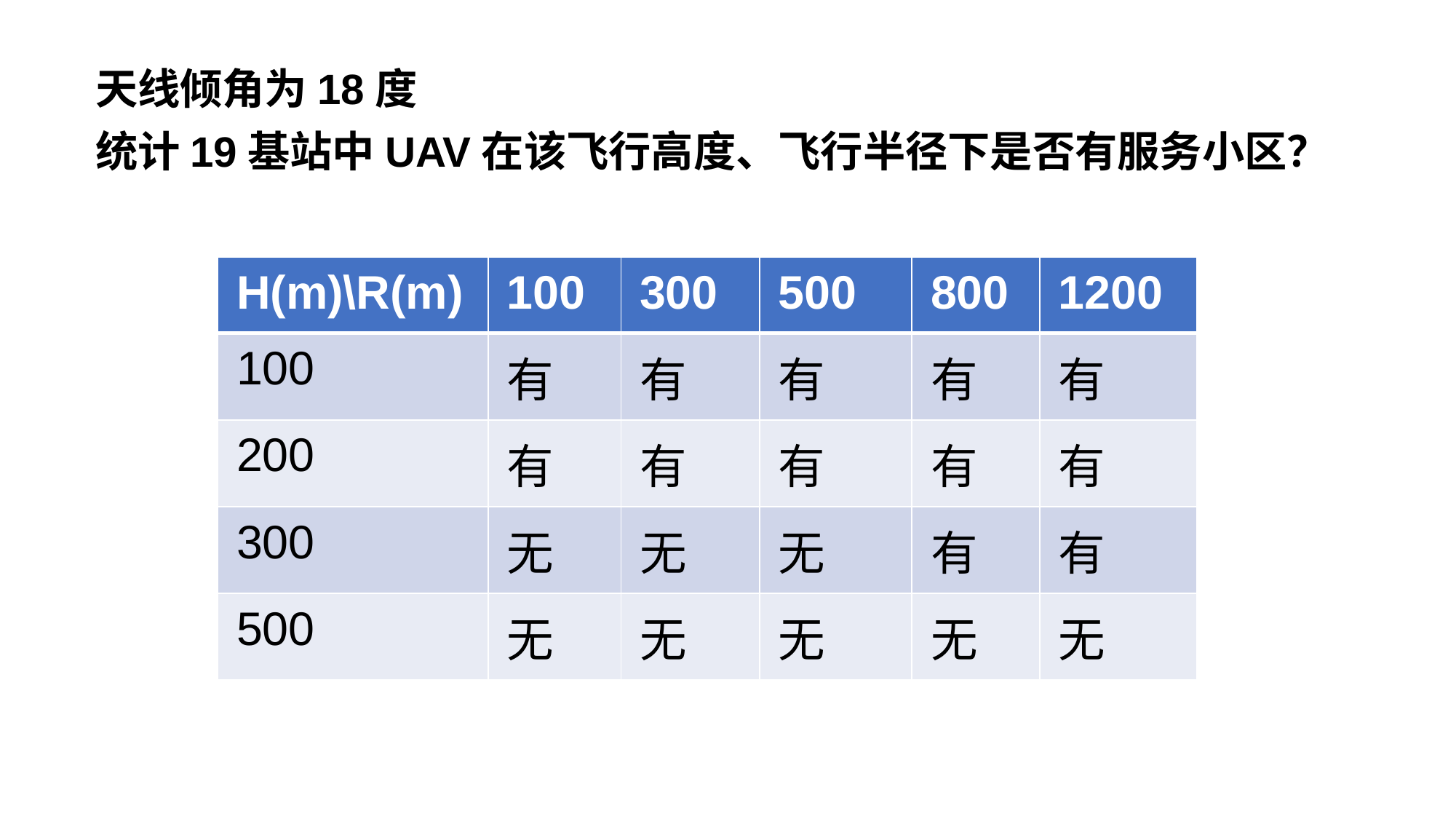

天线倾角为18度
统计19基站中UAV在该飞行高度、飞行半径下是否有服务小区？
| H(m)\R(m) | 100 | 300 | 500 | 800 | 1200 |
| --- | --- | --- | --- | --- | --- |
| 100 | 有 | 有 | 有 | 有 | 有 |
| 200 | 有 | 有 | 有 | 有 | 有 |
| 300 | 无 | 无 | 无 | 有 | 有 |
| 500 | 无 | 无 | 无 | 无 | 无 |